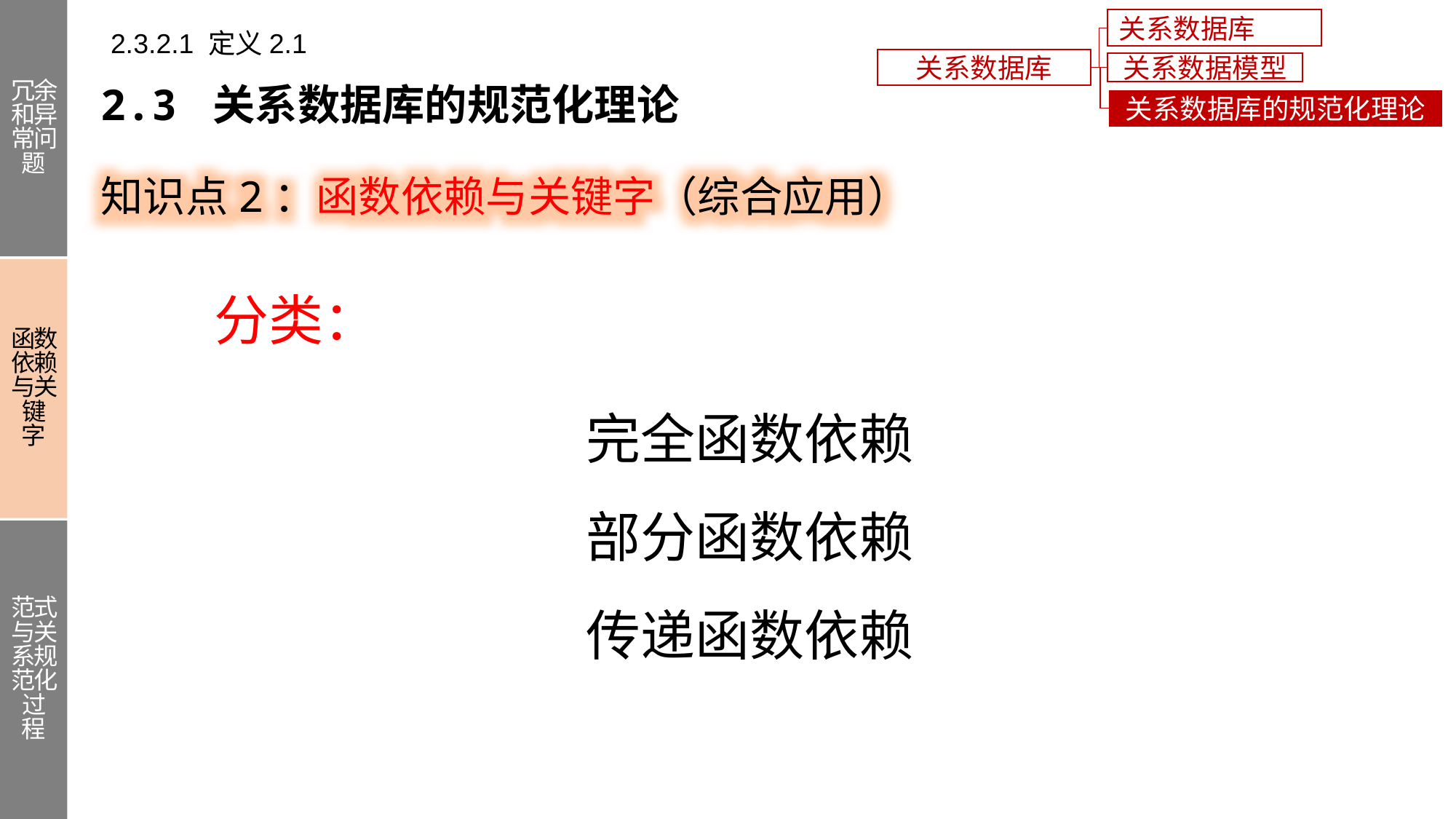

冗余和异常问题
函数依赖与关键字
范式与关系规范化过程
关系数据库概述
2.3.2.1 定义2.1
关系数据库
关系数据模型
2.3 关系数据库的规范化理论
关系数据库的规范化理论
知识点2：函数依赖与关键字（综合应用）
分类：
完全函数依赖
部分函数依赖
传递函数依赖